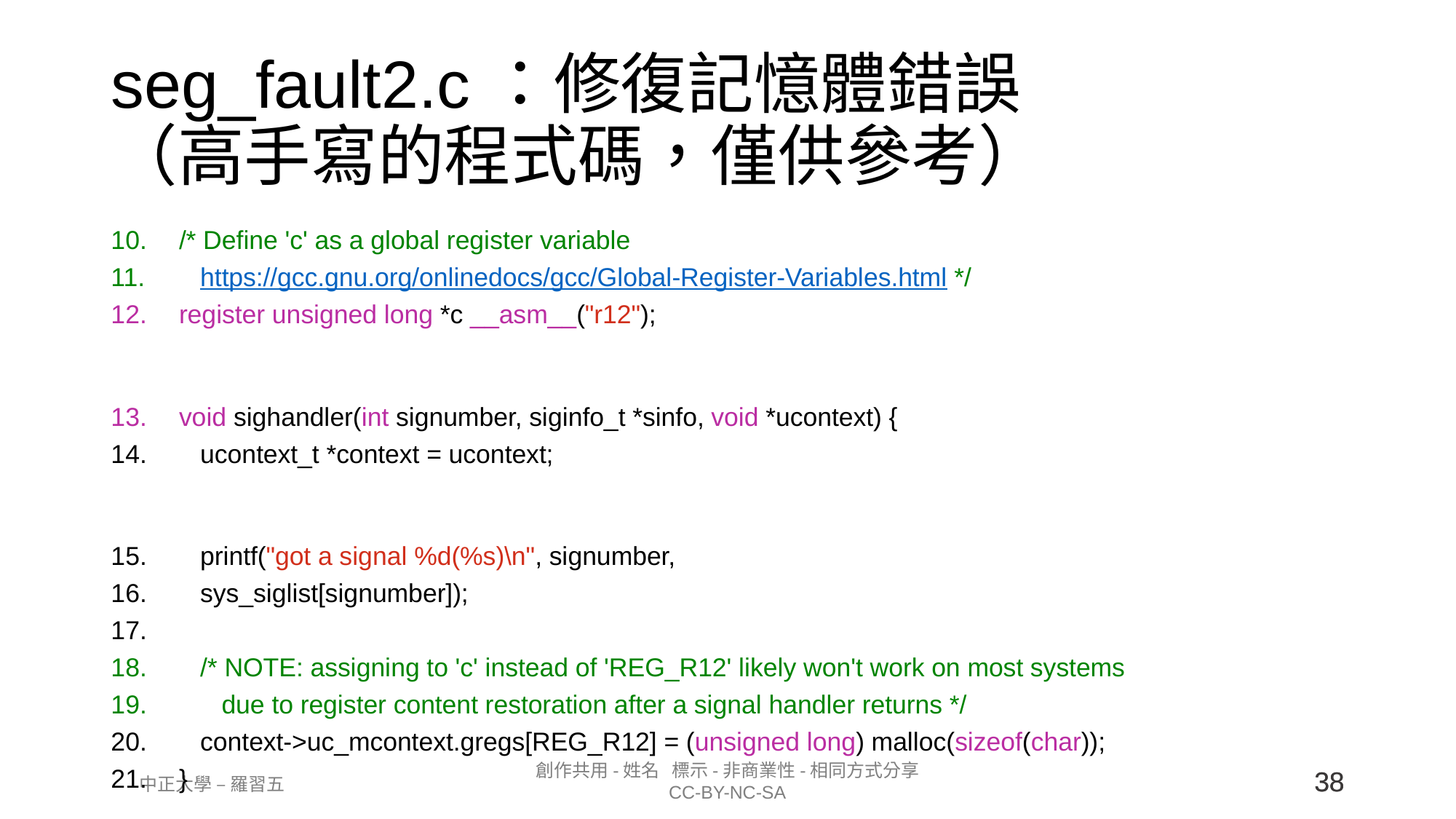

# seg_fault2.c：修復記憶體錯誤 （高手寫的程式碼，僅供參考）
/* Define 'c' as a global register variable
   https://gcc.gnu.org/onlinedocs/gcc/Global-Register-Variables.html */
register unsigned long *c __asm__("r12");

void sighandler(int signumber, siginfo_t *sinfo, void *ucontext) {
   ucontext_t *context = ucontext;

   printf("got a signal %d(%s)\n", signumber,
   sys_siglist[signumber]);

   /* NOTE: assigning to 'c' instead of 'REG_R12' likely won't work on most systems
      due to register content restoration after a signal handler returns */
   context->uc_mcontext.gregs[REG_R12] = (unsigned long) malloc(sizeof(char));
}